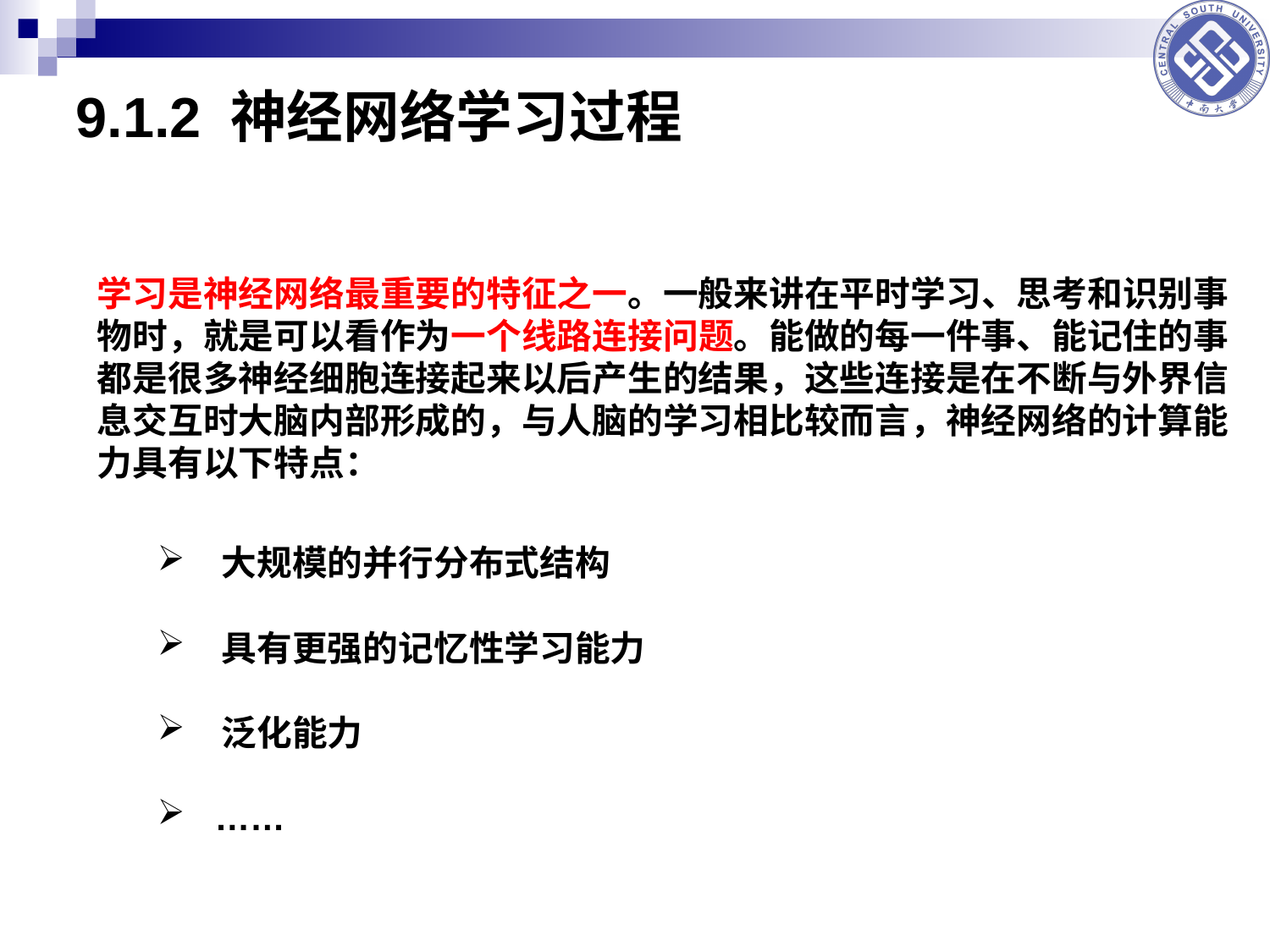

# 9.1.2 神经网络学习过程
学习是神经网络最重要的特征之一。一般来讲在平时学习、思考和识别事物时，就是可以看作为一个线路连接问题。能做的每一件事、能记住的事都是很多神经细胞连接起来以后产生的结果，这些连接是在不断与外界信息交互时大脑内部形成的，与人脑的学习相比较而言，神经网络的计算能力具有以下特点：

 大规模的并行分布式结构

 具有更强的记忆性学习能力

 泛化能力

 ……